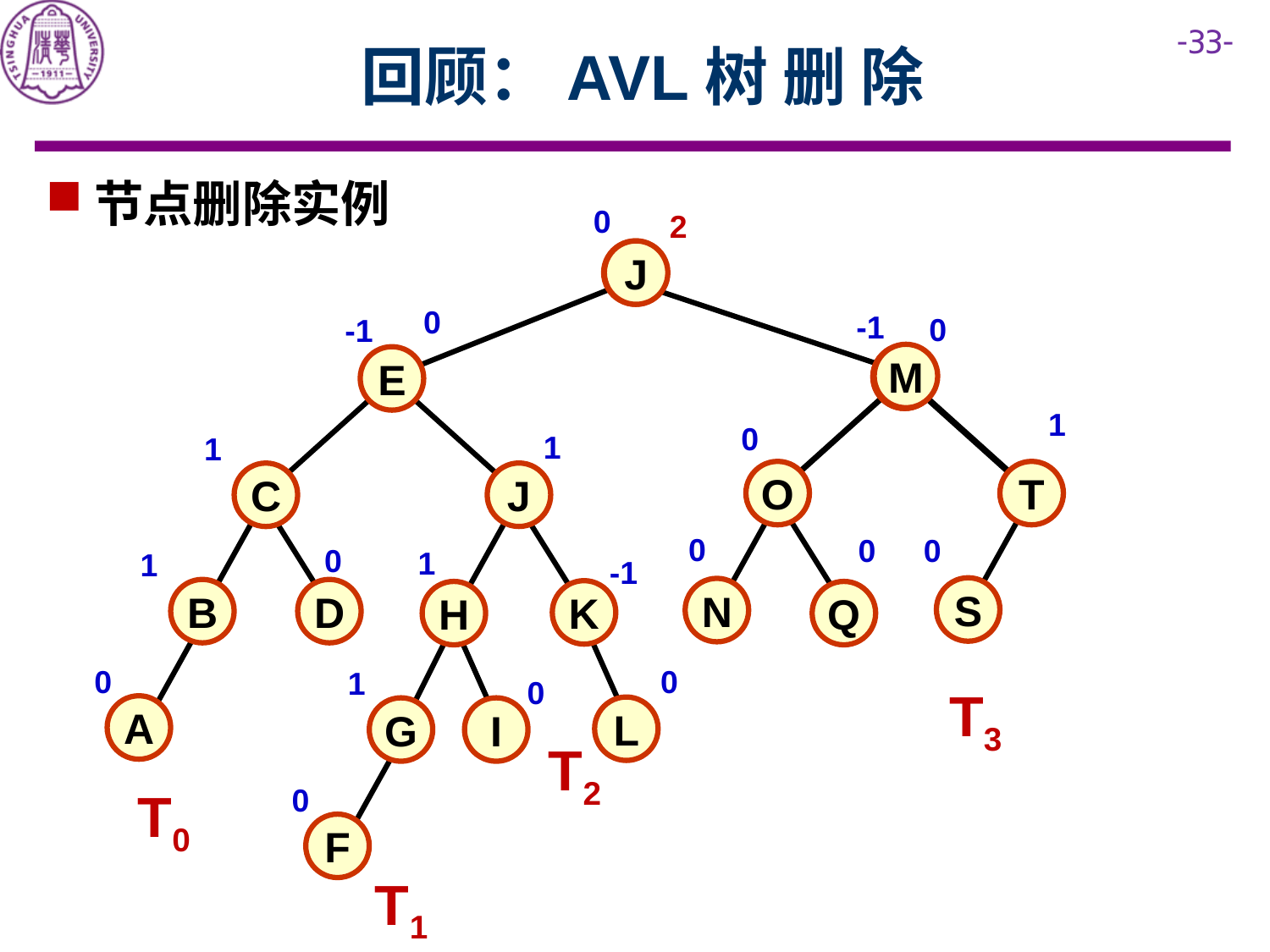

# 回顾：AVL树 删 除
节点删除实例
0
2
M
J

0
-1
0
P
R

1
0
O
T

0
0
0
S
N
Q
T3
-1
M
E

1
1
C

0
1
B
D

0
A
T0
J

1
H

1
0
G
I

0
F
T1
-1
K

0
L
T2